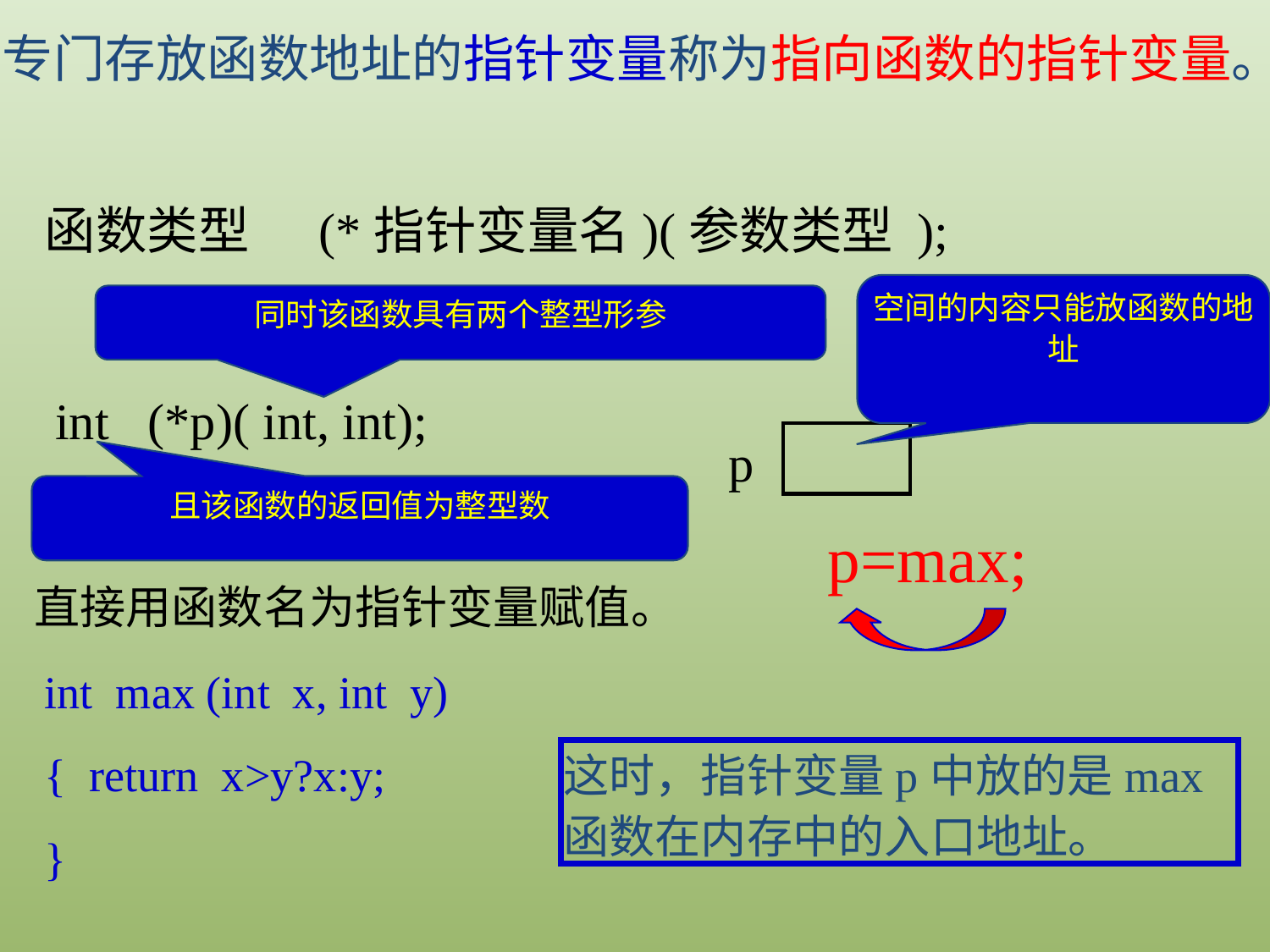

专门存放函数地址的指针变量称为指向函数的指针变量。
函数类型     (*指针变量名)(参数类型 );
空间的内容只能放函数的地址
同时该函数具有两个整型形参
int   (*p)( int, int);
p

且该函数的返回值为整型数
p=max;
直接用函数名为指针变量赋值。

int  max (int  x, int  y)
{  return  x>y?x:y;
}
这时，指针变量p中放的是max函数在内存中的入口地址。
492